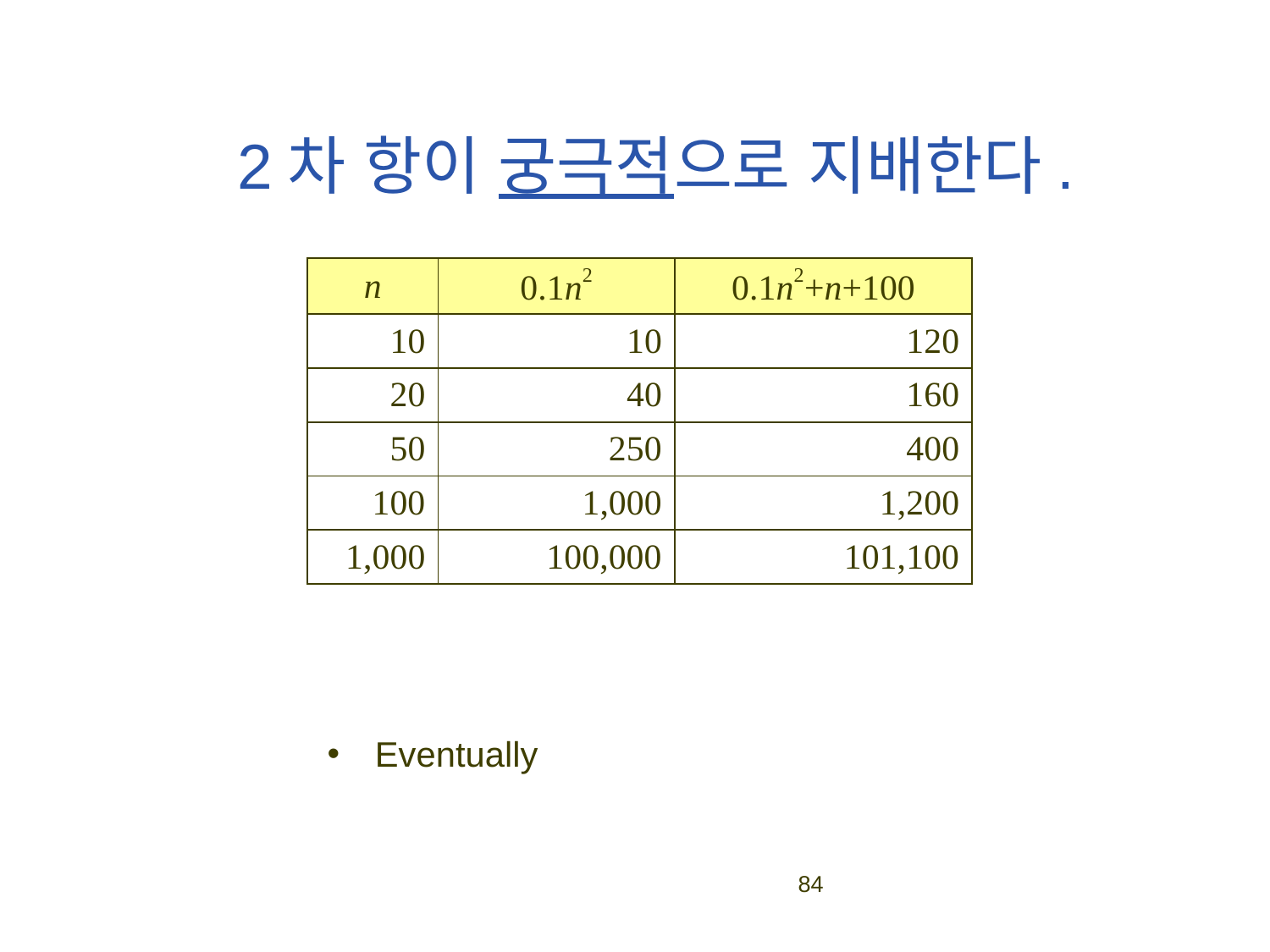

# 2차 항이 궁극적으로 지배한다.
| n | 0.1n2 | 0.1n2+n+100 |
| --- | --- | --- |
| 10 | 10 | 120 |
| 20 | 40 | 160 |
| 50 | 250 | 400 |
| 100 | 1,000 | 1,200 |
| 1,000 | 100,000 | 101,100 |
Eventually
84